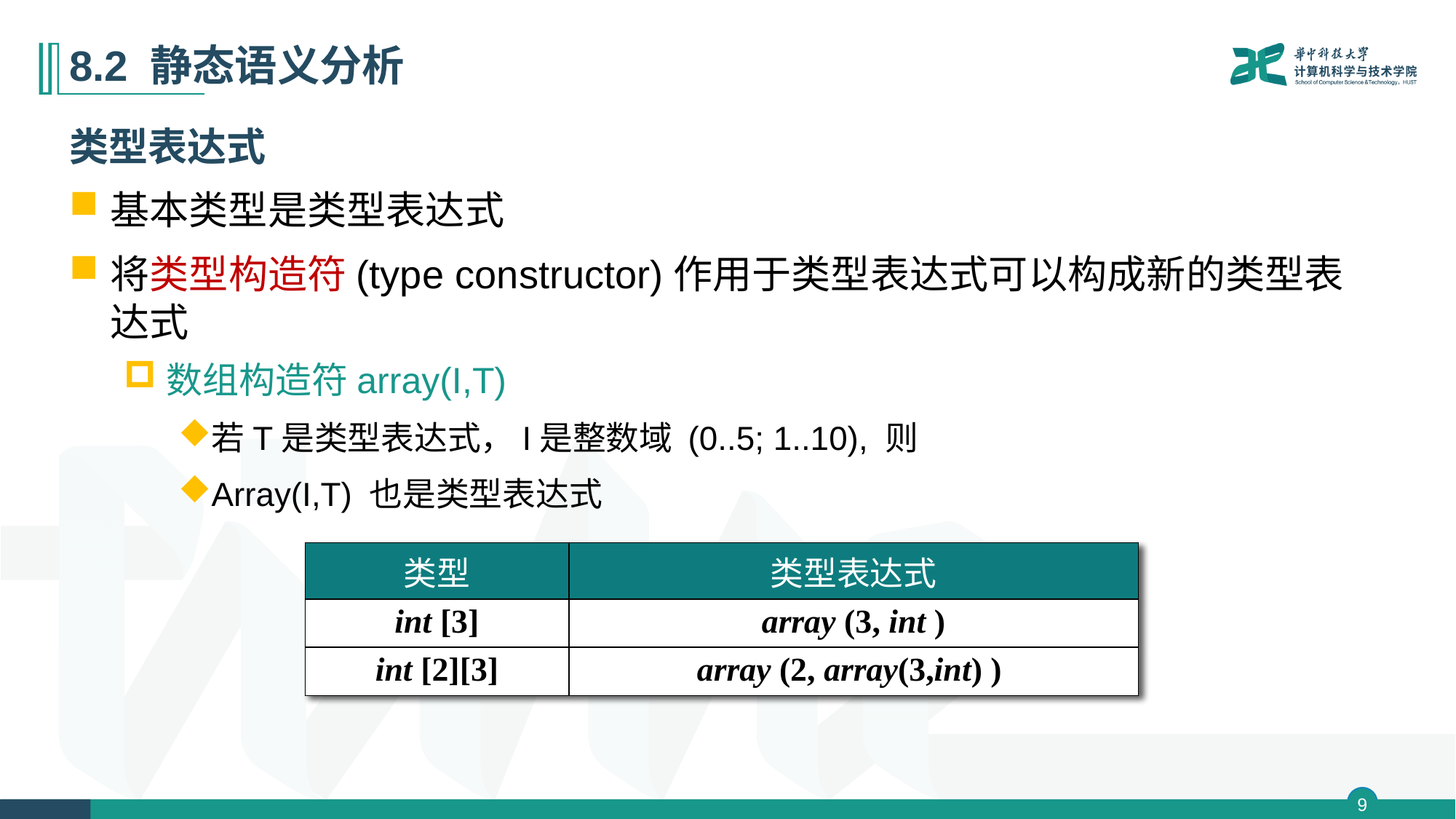

# 8.2 静态语义分析
类型表达式
基本类型是类型表达式
将类型构造符(type constructor)作用于类型表达式可以构成新的类型表达式
数组构造符array(I,T)
若T是类型表达式，I是整数域 (0..5; 1..10), 则
Array(I,T) 也是类型表达式
| 类型 | 类型表达式 |
| --- | --- |
| int [3] | array (3, int ) |
| int [2][3] | array (2, array(3,int) ) |
| 类型 | 类型表达式 |
| --- | --- |
| int [3] | array (0..2, int ) |
| int [2][3] | array (0..1, array(0..2,int) ) |